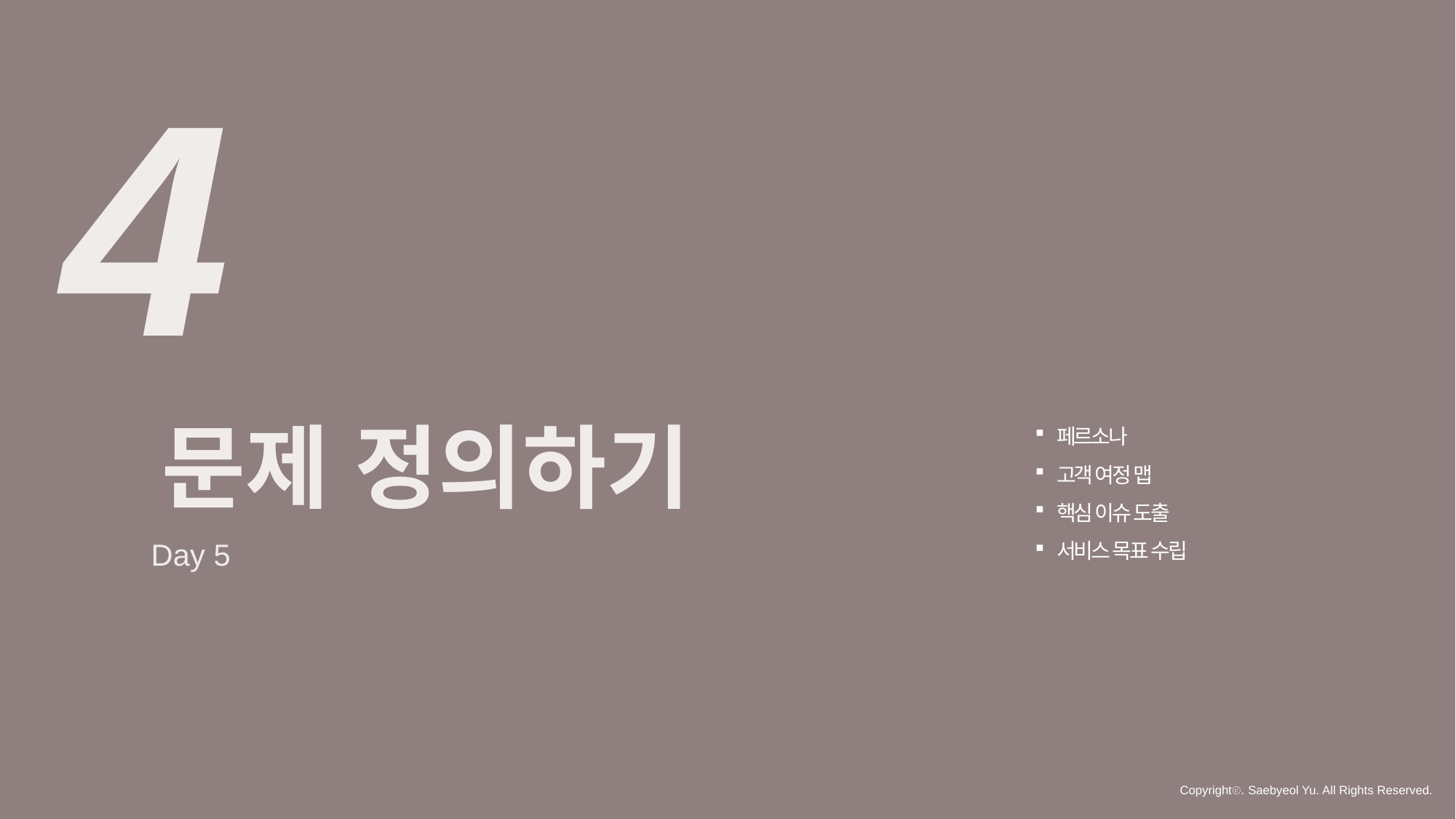

4
문제 정의하기
페르소나
고객 여정 맵
핵심 이슈 도출
서비스 목표 수립
Day 5
Copyrightⓒ. Saebyeol Yu. All Rights Reserved.